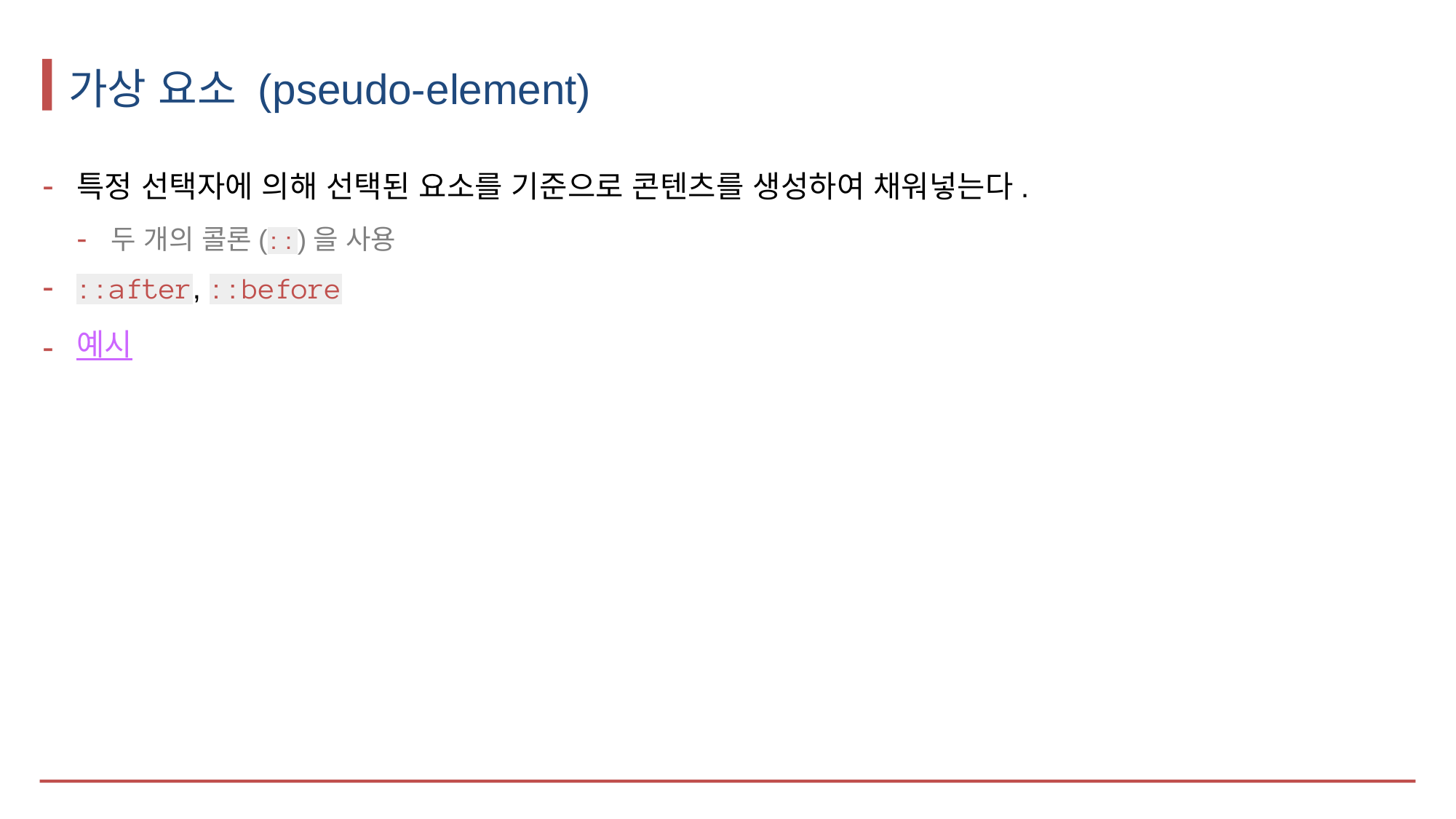

# 가상 요소 (pseudo-element)
특정 선택자에 의해 선택된 요소를 기준으로 콘텐츠를 생성하여 채워넣는다.
두 개의 콜론(::)을 사용
::after, ::before
예시